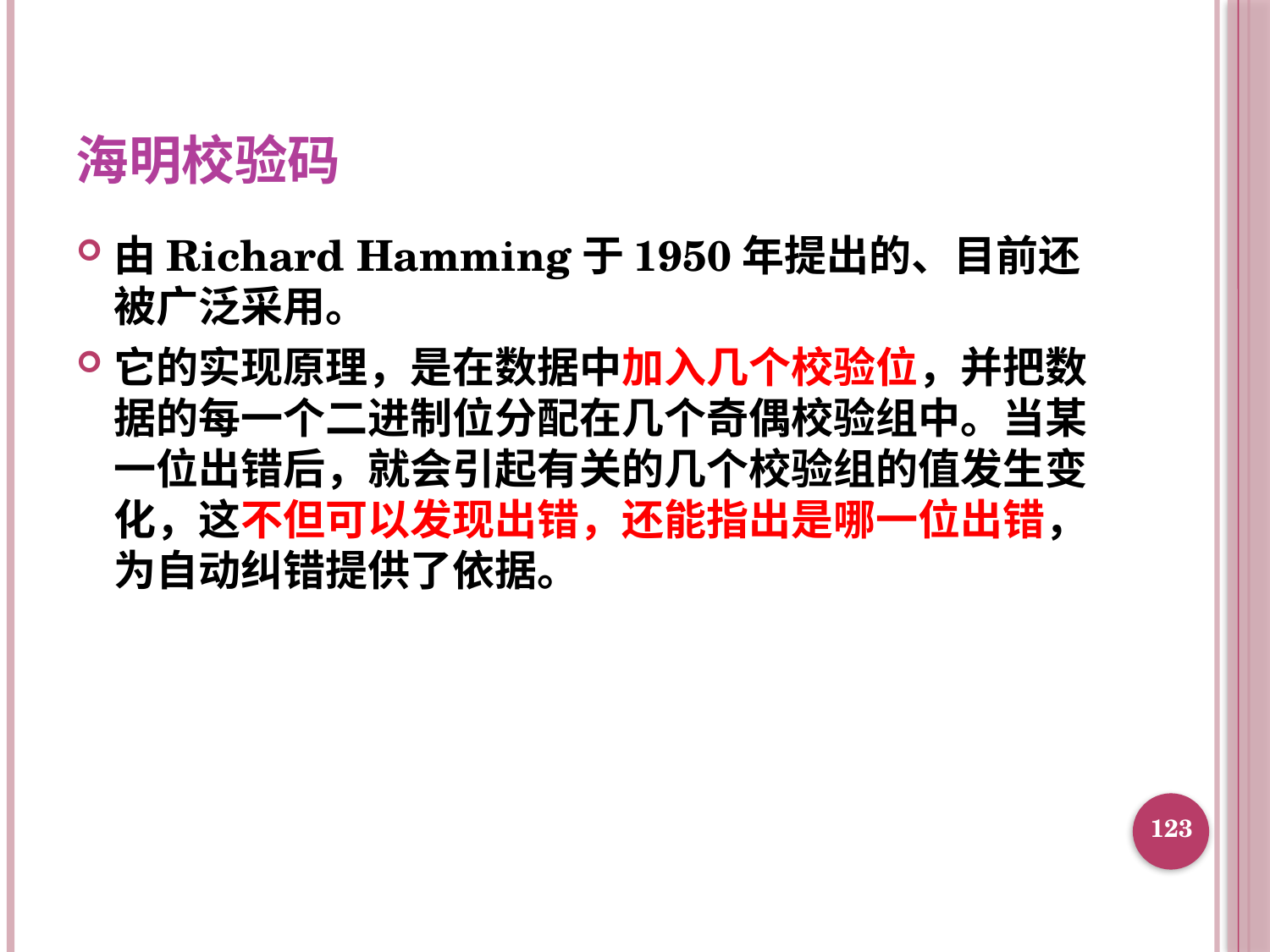

# 海明校验码
由Richard Hamming于1950年提出的、目前还被广泛采用。
它的实现原理，是在数据中加入几个校验位，并把数据的每一个二进制位分配在几个奇偶校验组中。当某一位出错后，就会引起有关的几个校验组的值发生变化，这不但可以发现出错，还能指出是哪一位出错，为自动纠错提供了依据。
123